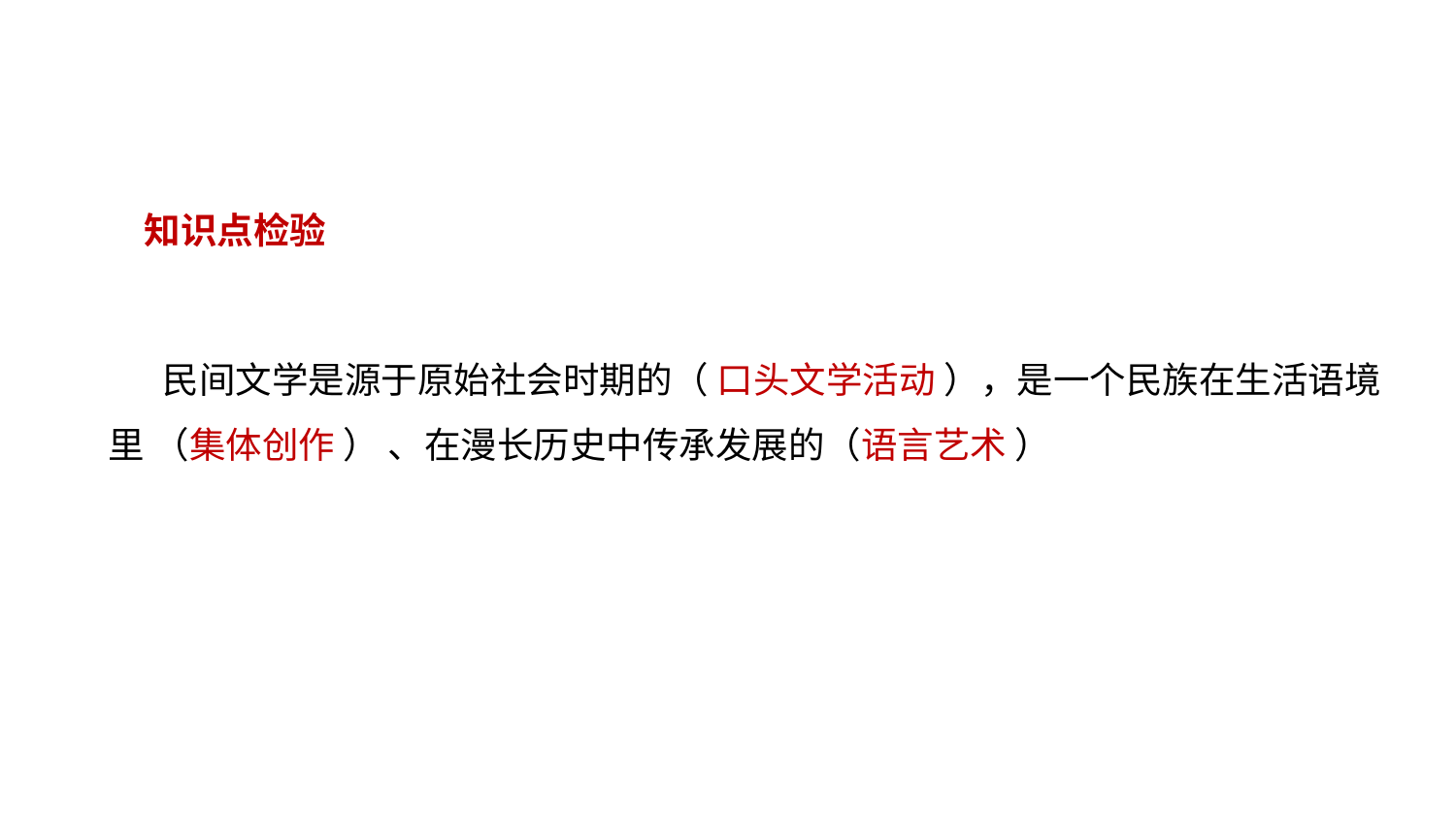

知识点检验
民间文学是源于原始社会时期的（ 口头文学活动 ），是一个民族在生活语境里 （集体创作 ） 、在漫长历史中传承发展的（语言艺术 ）